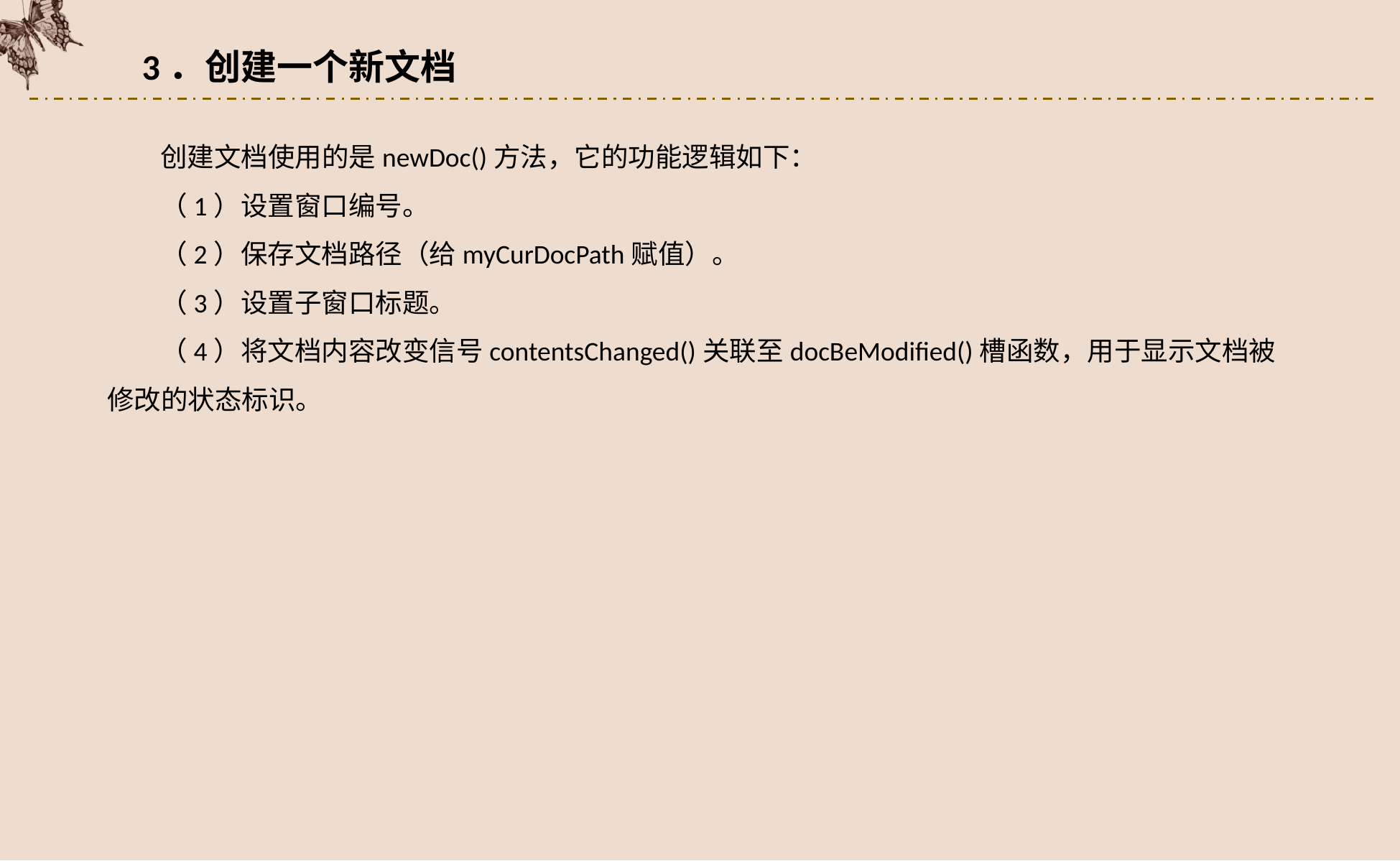

3．创建一个新文档
创建文档使用的是newDoc()方法，它的功能逻辑如下：
（1）设置窗口编号。
（2）保存文档路径（给myCurDocPath赋值）。
（3）设置子窗口标题。
（4）将文档内容改变信号contentsChanged()关联至docBeModified()槽函数，用于显示文档被修改的状态标识。